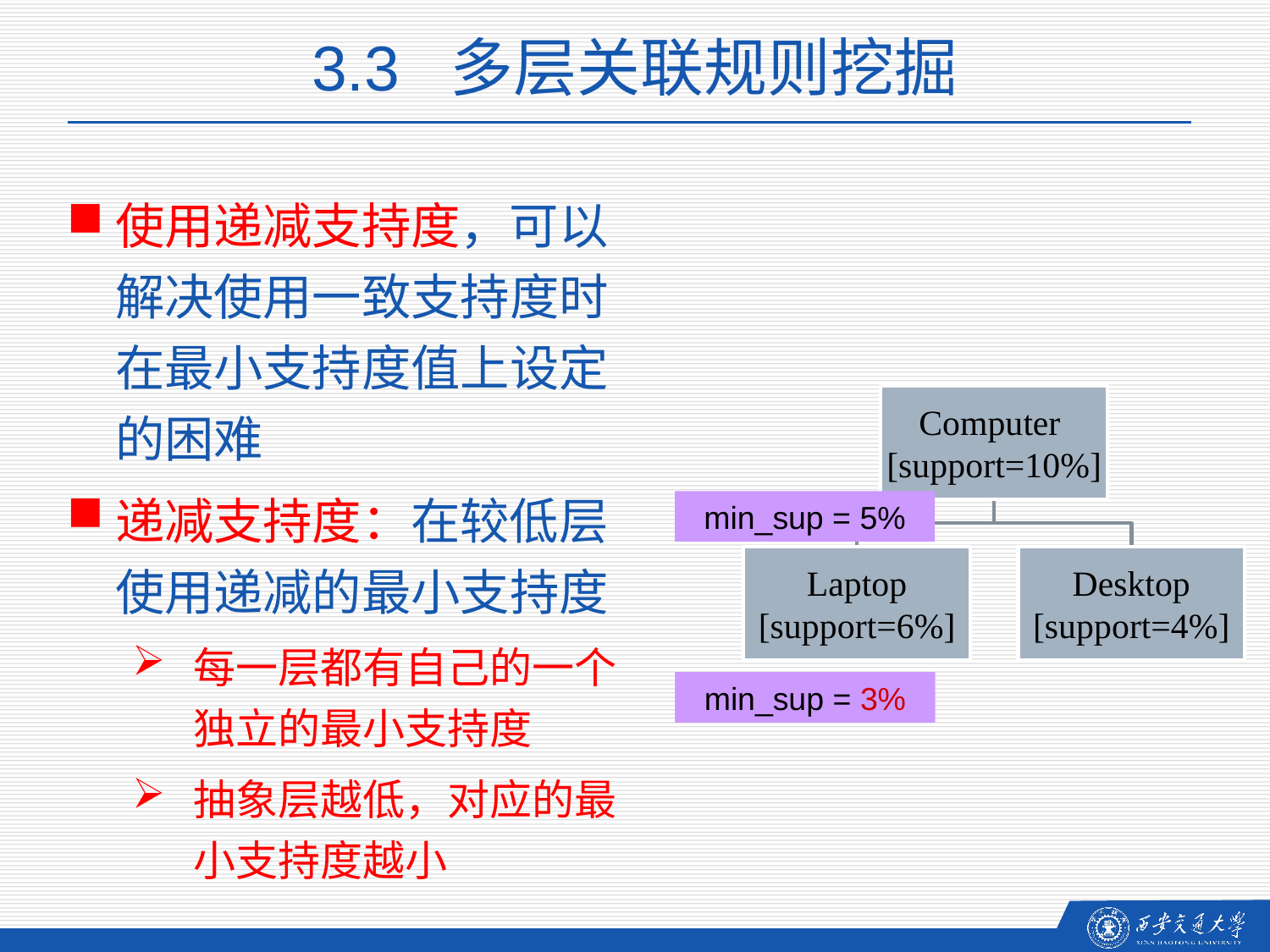

3.3  多层关联规则挖掘
使用递减支持度，可以解决使用一致支持度时在最小支持度值上设定的困难
递减支持度：在较低层使用递减的最小支持度
每一层都有自己的一个独立的最小支持度
抽象层越低，对应的最小支持度越小
Computer
[support=10%]
Laptop
[support=6%]
Desktop
[support=4%]
min_sup = 5%
min_sup = 5%
min_sup = 3%